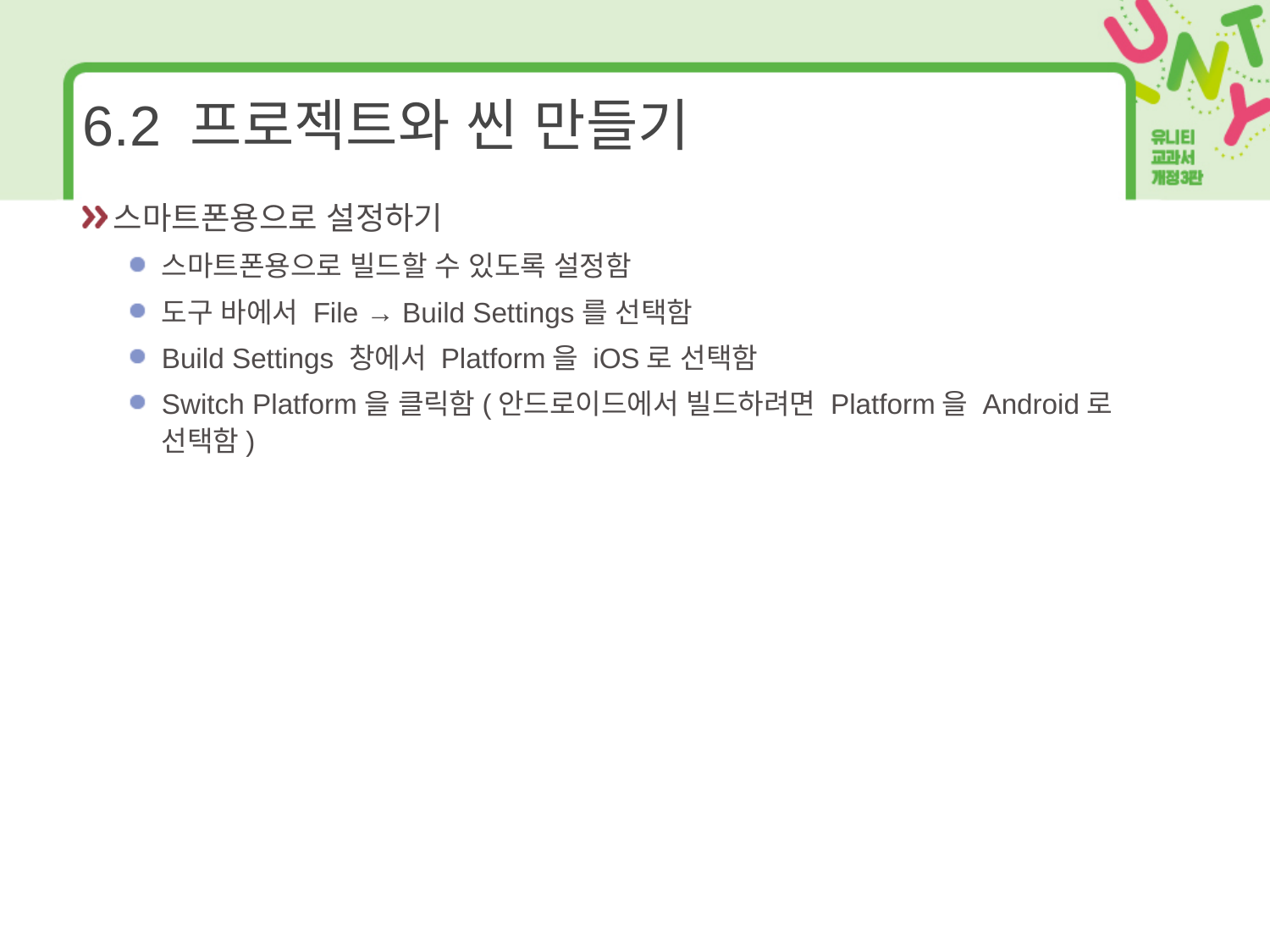

# 6.2 프로젝트와 씬 만들기
스마트폰용으로 설정하기
스마트폰용으로 빌드할 수 있도록 설정함
도구 바에서 File → Build Settings를 선택함
Build Settings 창에서 Platform을 iOS로 선택함
Switch Platform을 클릭함(안드로이드에서 빌드하려면 Platform을 Android로 선택함)